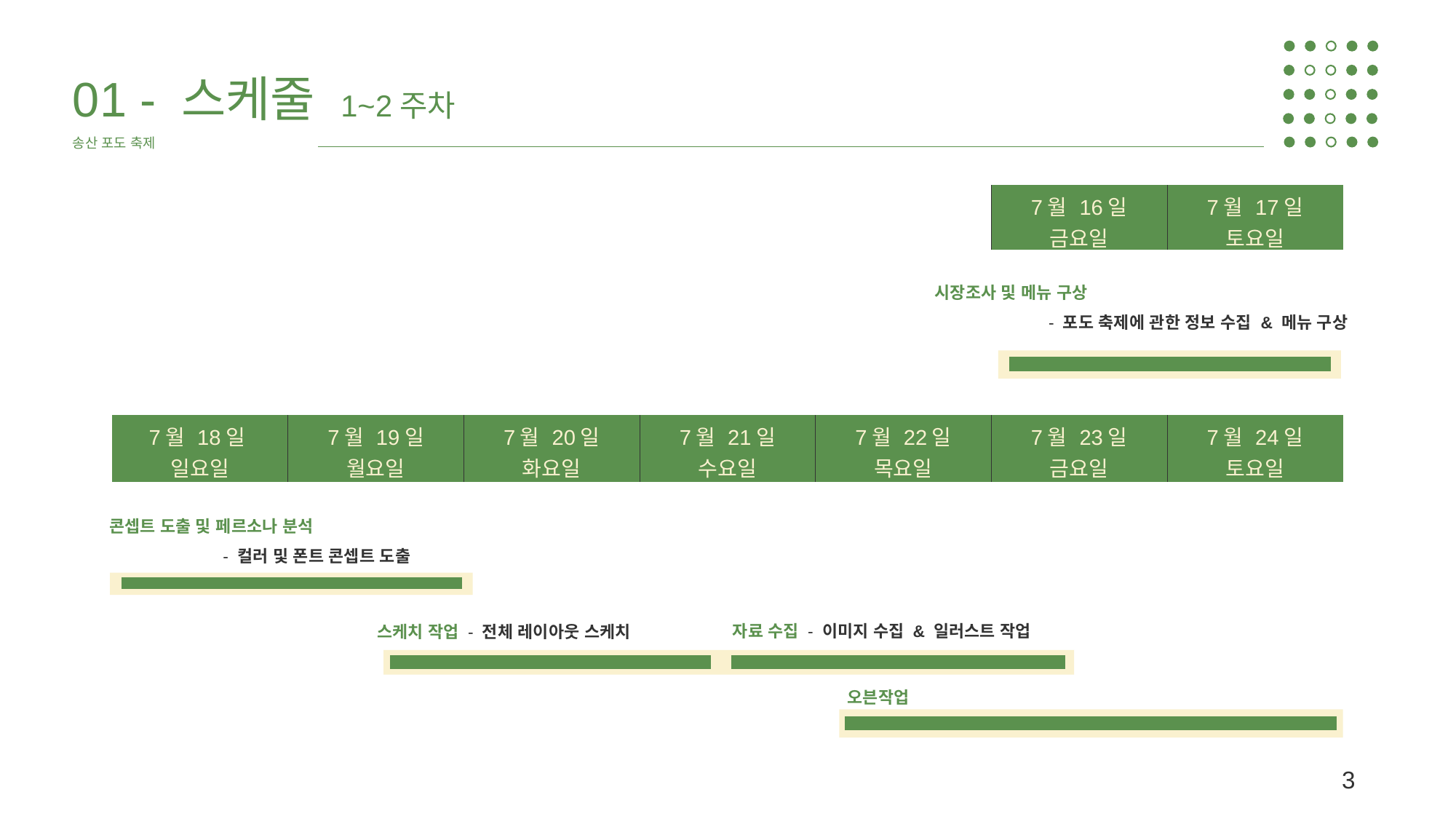

01 - 스케줄 1~2주차
송산 포도 축제

|  |  |  |  |  | 7월 16일 금요일 | 7월 17일 토요일 |
| --- | --- | --- | --- | --- | --- | --- |
|  |  |  |  |  |  |  |
| 7월 18일 일요일 | 7월 19일 월요일 | 7월 20일 화요일 | 7월 21일 수요일 | 7월 22일 목요일 | 7월 23일 금요일 | 7월 24일 토요일 |
|  |  |  |  |  |  |  |
시장조사 및 메뉴 구상
	 - 포도 축제에 관한 정보 수집 & 메뉴 구상

콘셉트 도출 및 페르소나 분석
	 - 컬러 및 폰트 콘셉트 도출

자료 수집 - 이미지 수집 & 일러스트 작업
스케치 작업 - 전체 레이아웃 스케치

오븐작업

3